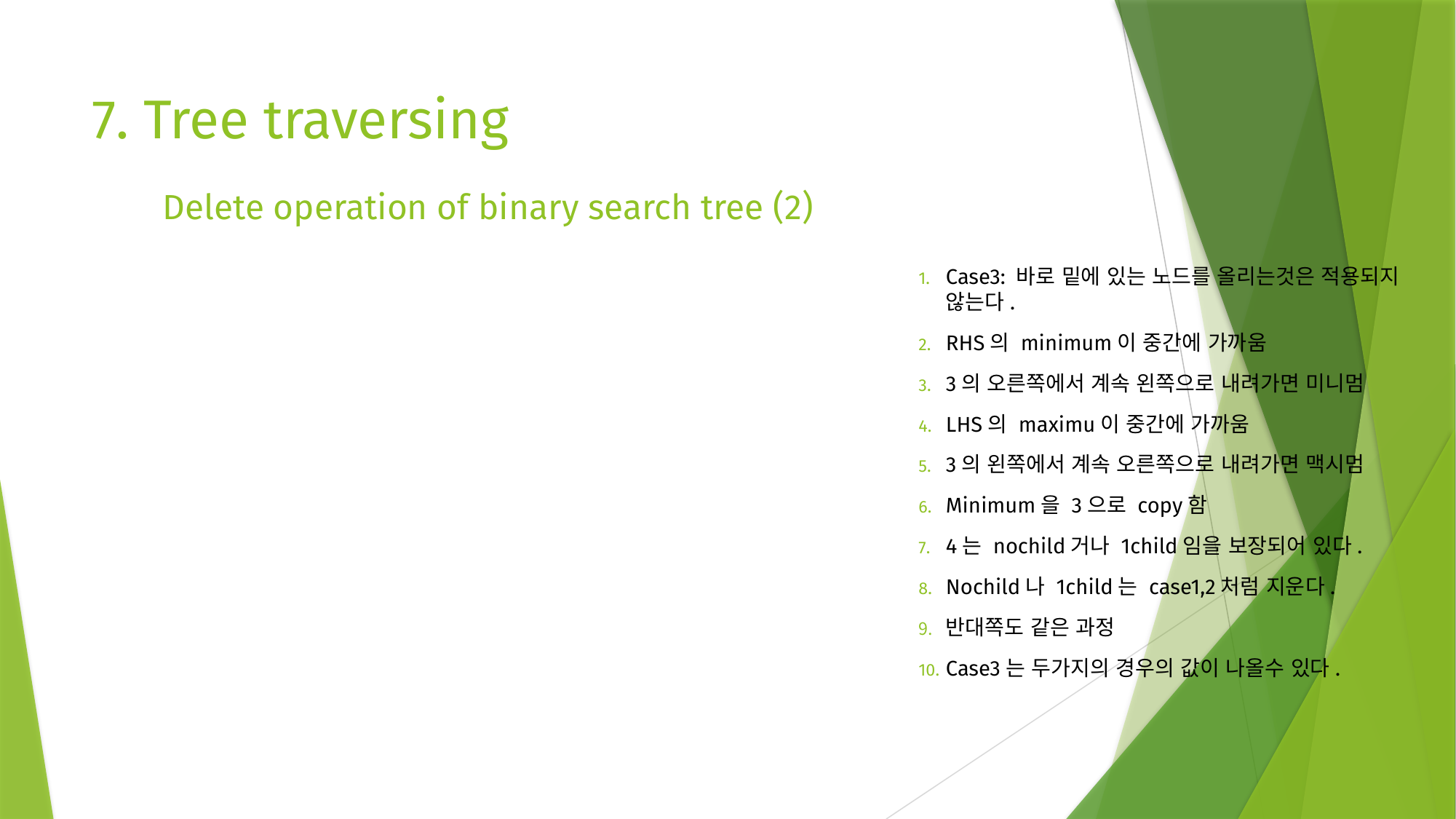

# 7. Tree traversing
Delete operation of binary search tree (2)
Case3: 바로 밑에 있는 노드를 올리는것은 적용되지 않는다.
RHS의 minimum이 중간에 가까움
3의 오른쪽에서 계속 왼쪽으로 내려가면 미니멈
LHS의 maximu이 중간에 가까움
3의 왼쪽에서 계속 오른쪽으로 내려가면 맥시멈
Minimum을 3으로 copy함
4는 nochild거나 1child임을 보장되어 있다.
Nochild나 1child는 case1,2처럼 지운다.
반대쪽도 같은 과정
Case3는 두가지의 경우의 값이 나올수 있다.